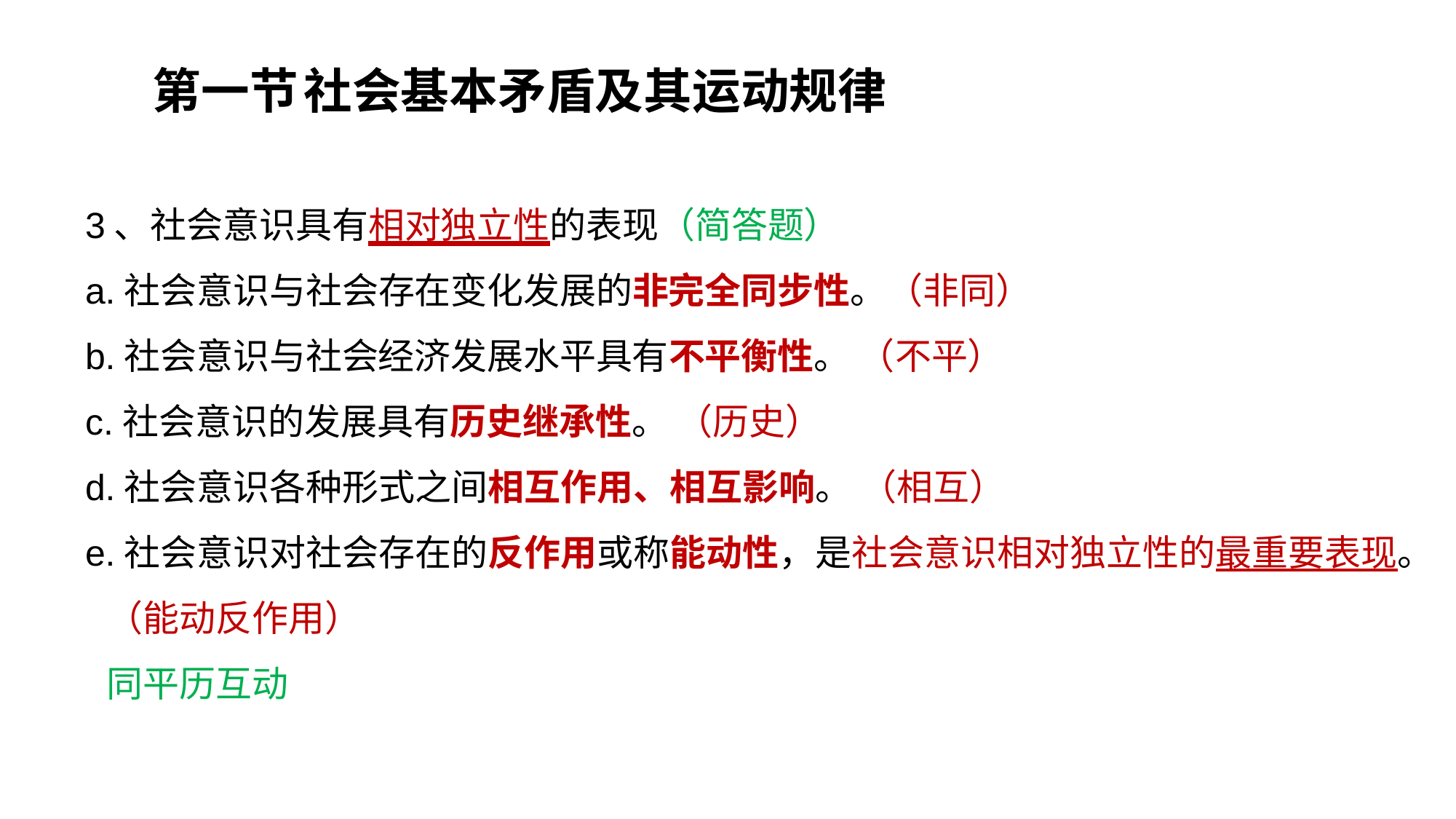

第一节	社会基本矛盾及其运动规律
3、社会意识具有相对独立性的表现（简答题）
a.社会意识与社会存在变化发展的非完全同步性。（非同）
b.社会意识与社会经济发展水平具有不平衡性。 （不平）
c.社会意识的发展具有历史继承性。 （历史）
d.社会意识各种形式之间相互作用、相互影响。 （相互）
e.社会意识对社会存在的反作用或称能动性，是社会意识相对独立性的最重要表现。
（能动反作用）
同平历互动